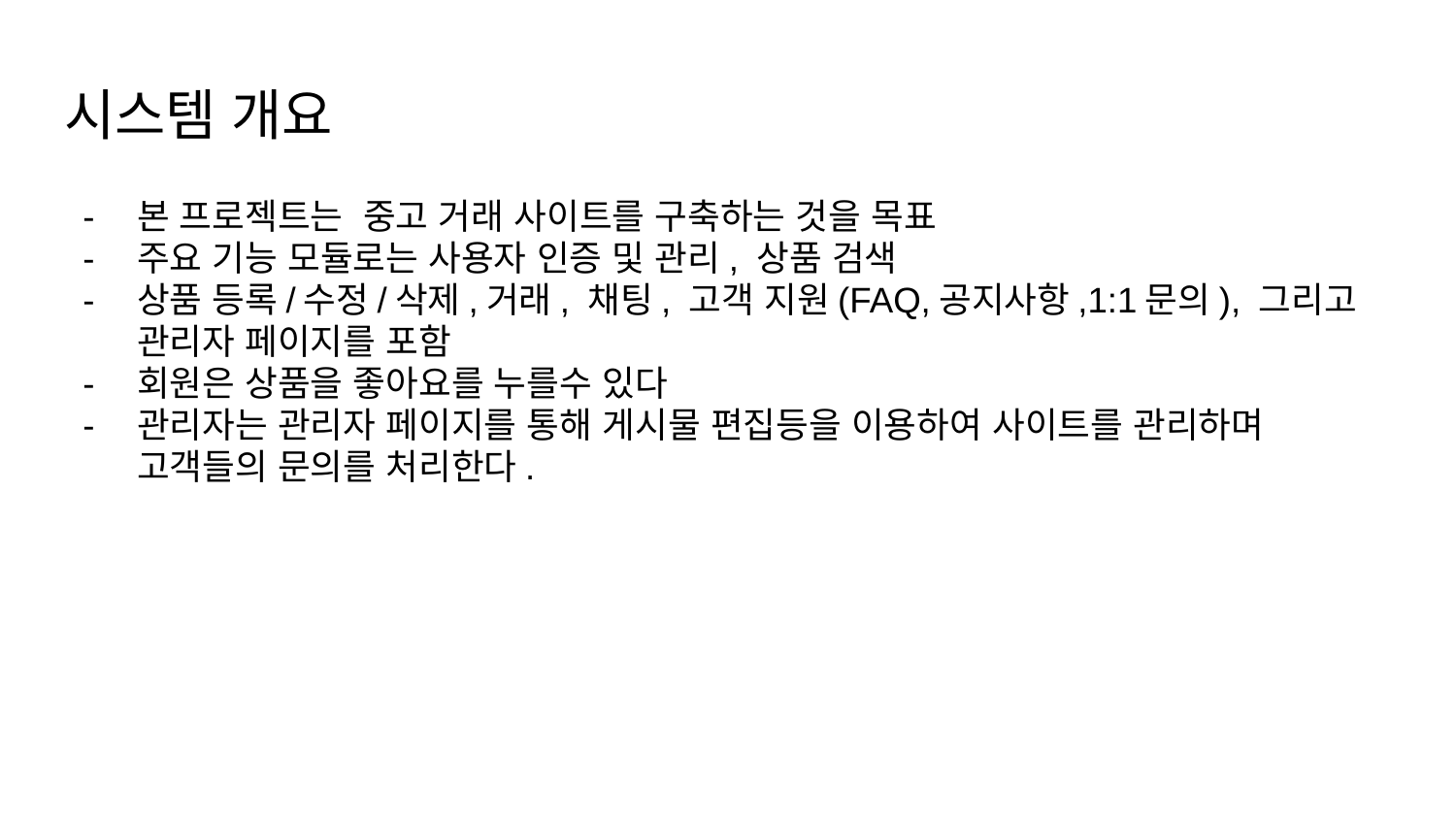

# 시스템 개요

본 프로젝트는  중고 거래 사이트를 구축하는 것을 목표
주요 기능 모듈로는 사용자 인증 및 관리, 상품 검색
상품 등록/수정/삭제,거래, 채팅, 고객 지원(FAQ,공지사항,1:1문의), 그리고 관리자 페이지를 포함
회원은 상품을 좋아요를 누를수 있다
관리자는 관리자 페이지를 통해 게시물 편집등을 이용하여 사이트를 관리하며 고객들의 문의를 처리한다.